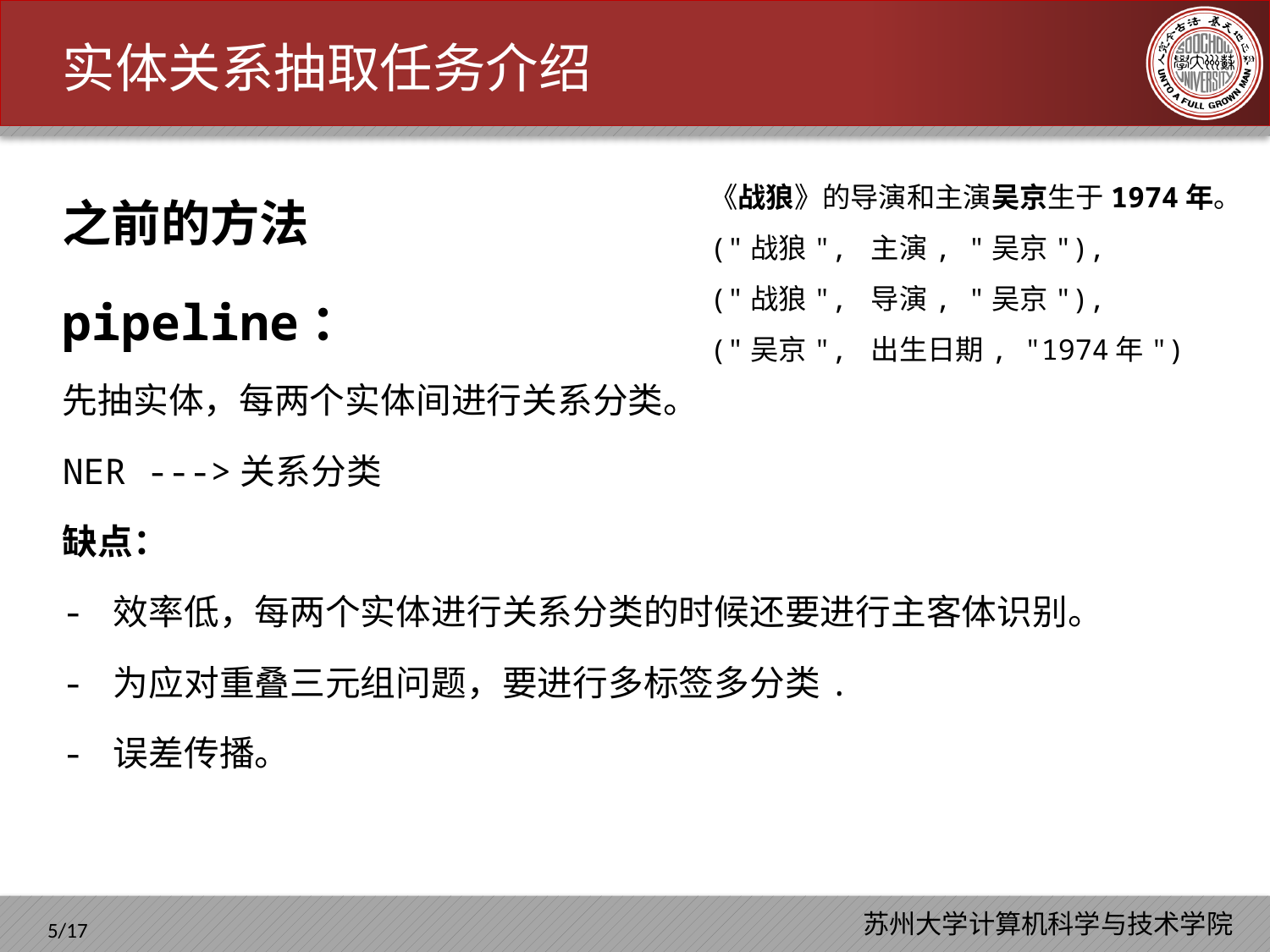

实体关系抽取任务介绍
之前的方法
pipeline：
先抽实体，每两个实体间进行关系分类。
NER --->关系分类
缺点：
- 效率低，每两个实体进行关系分类的时候还要进行主客体识别。
- 为应对重叠三元组问题，要进行多标签多分类.
- 误差传播。

《战狼》的导演和主演吴京生于1974年。
("战狼", 主演, "吴京"),
("战狼", 导演, "吴京"),
("吴京", 出生日期, "1974年")